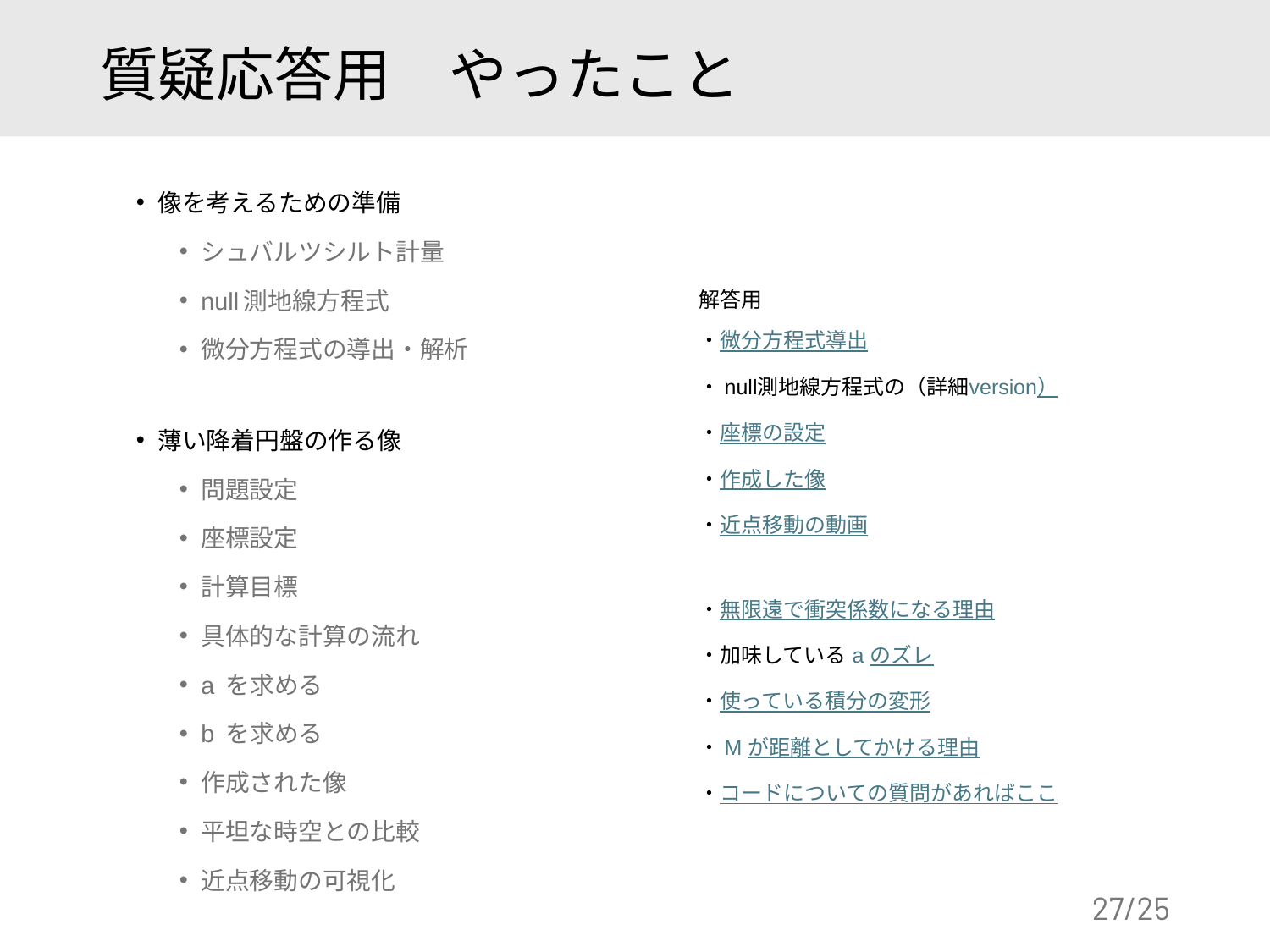

# 質疑応答用　やったこと
像を考えるための準備
シュバルツシルト計量
null測地線方程式
微分方程式の導出・解析

薄い降着円盤の作る像
問題設定
座標設定
計算目標
具体的な計算の流れ
a を求める
b を求める
作成された像
平坦な時空との比較
近点移動の可視化
解答用
・微分方程式導出
・null測地線方程式の（詳細version）
・座標の設定
・作成した像
・近点移動の動画

・無限遠で衝突係数になる理由
・加味している a のズレ
・使っている積分の変形
・M が距離としてかける理由
・コードについての質問があればここ

27/25